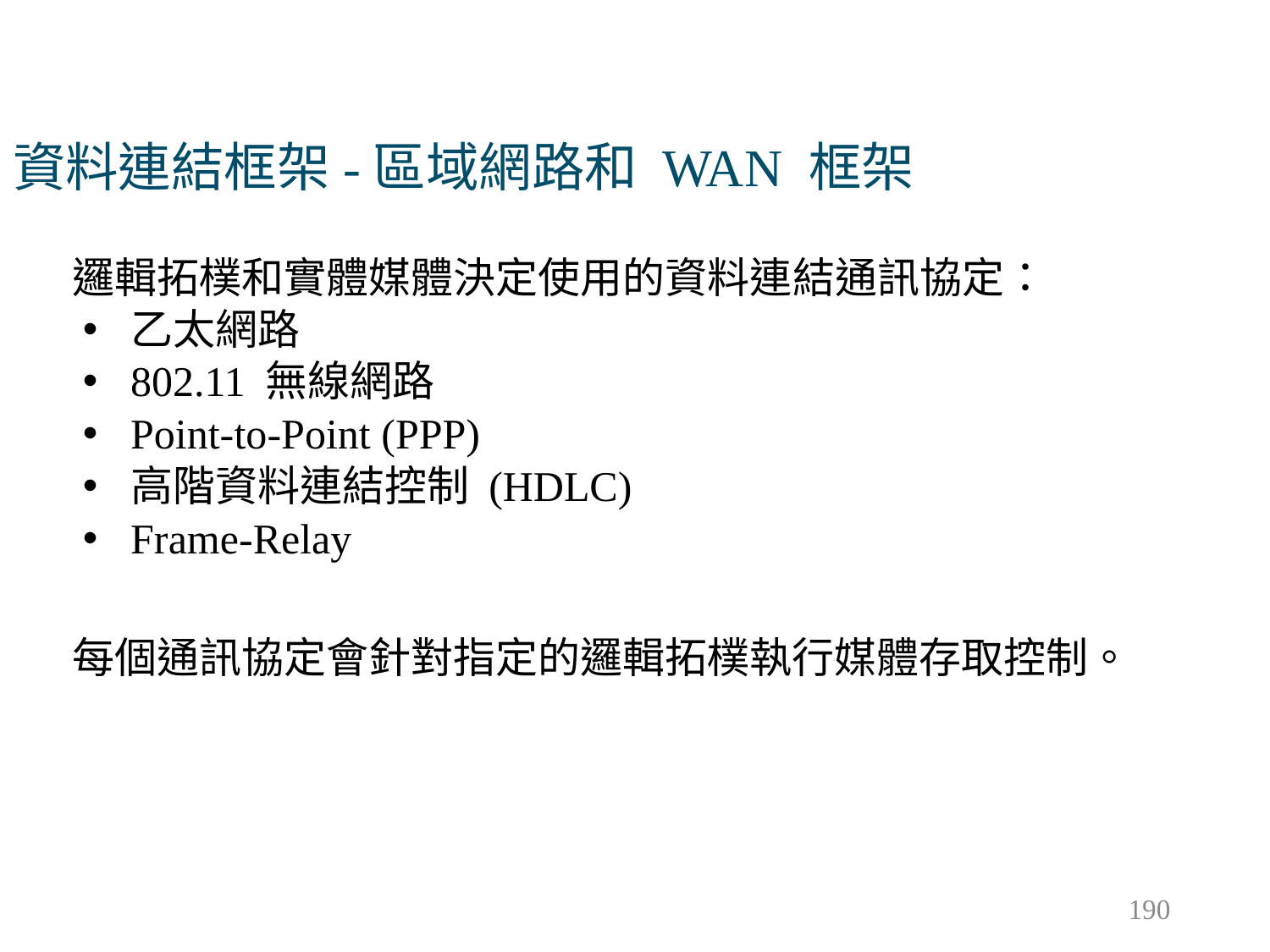

# 資料連結框架-區域網路和 WAN 框架
邏輯拓樸和實體媒體決定使用的資料連結通訊協定：
乙太網路
802.11 無線網路
Point-to-Point (PPP)
高階資料連結控制 (HDLC)
Frame-Relay

每個通訊協定會針對指定的邏輯拓樸執行媒體存取控制。

190